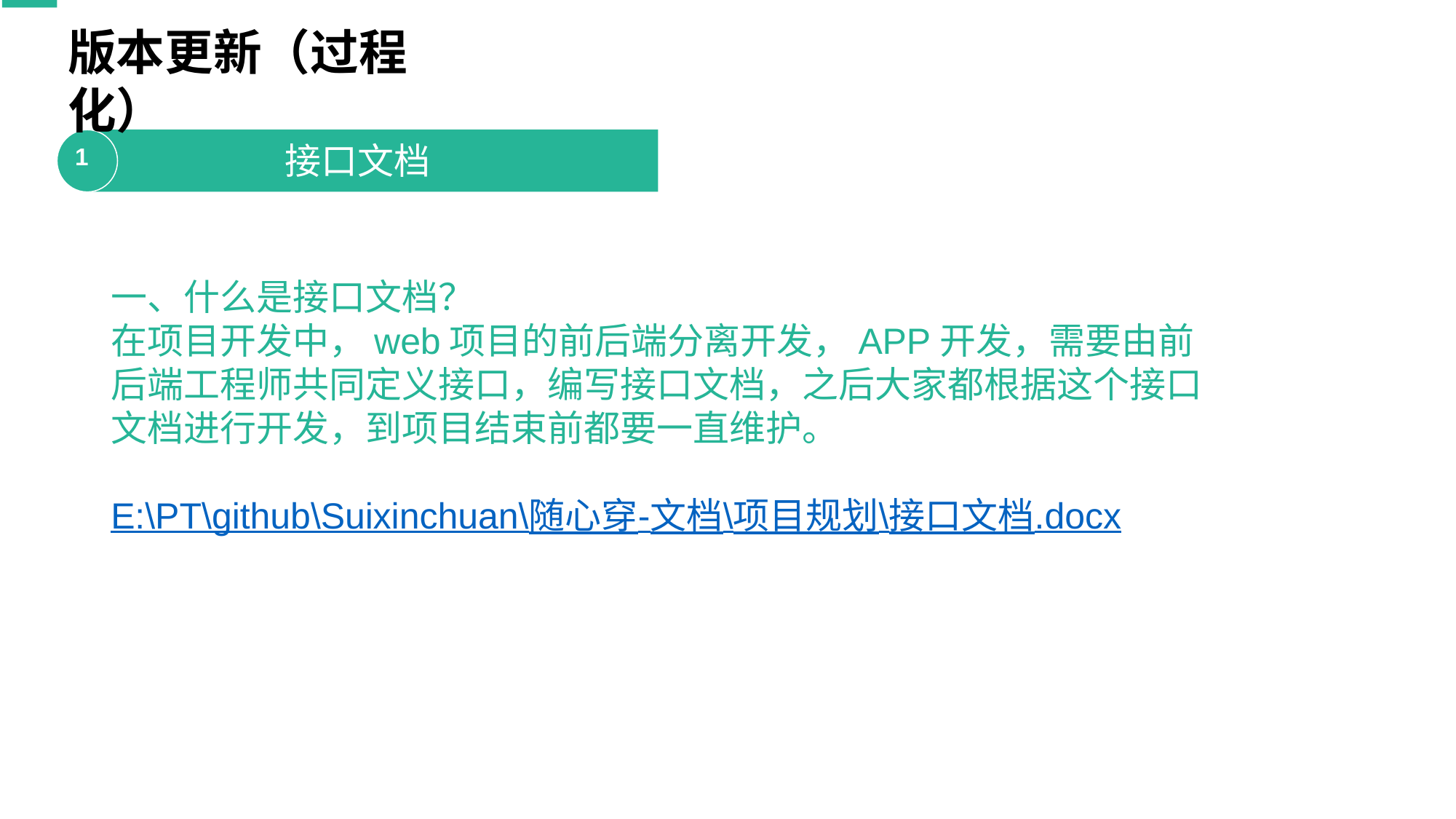

版本更新（过程化）

接口文档
1
一、什么是接口文档？
在项目开发中，web项目的前后端分离开发，APP开发，需要由前后端工程师共同定义接口，编写接口文档，之后大家都根据这个接口文档进行开发，到项目结束前都要一直维护。

E:\PT\github\Suixinchuan\随心穿-文档\项目规划\接口文档.docx